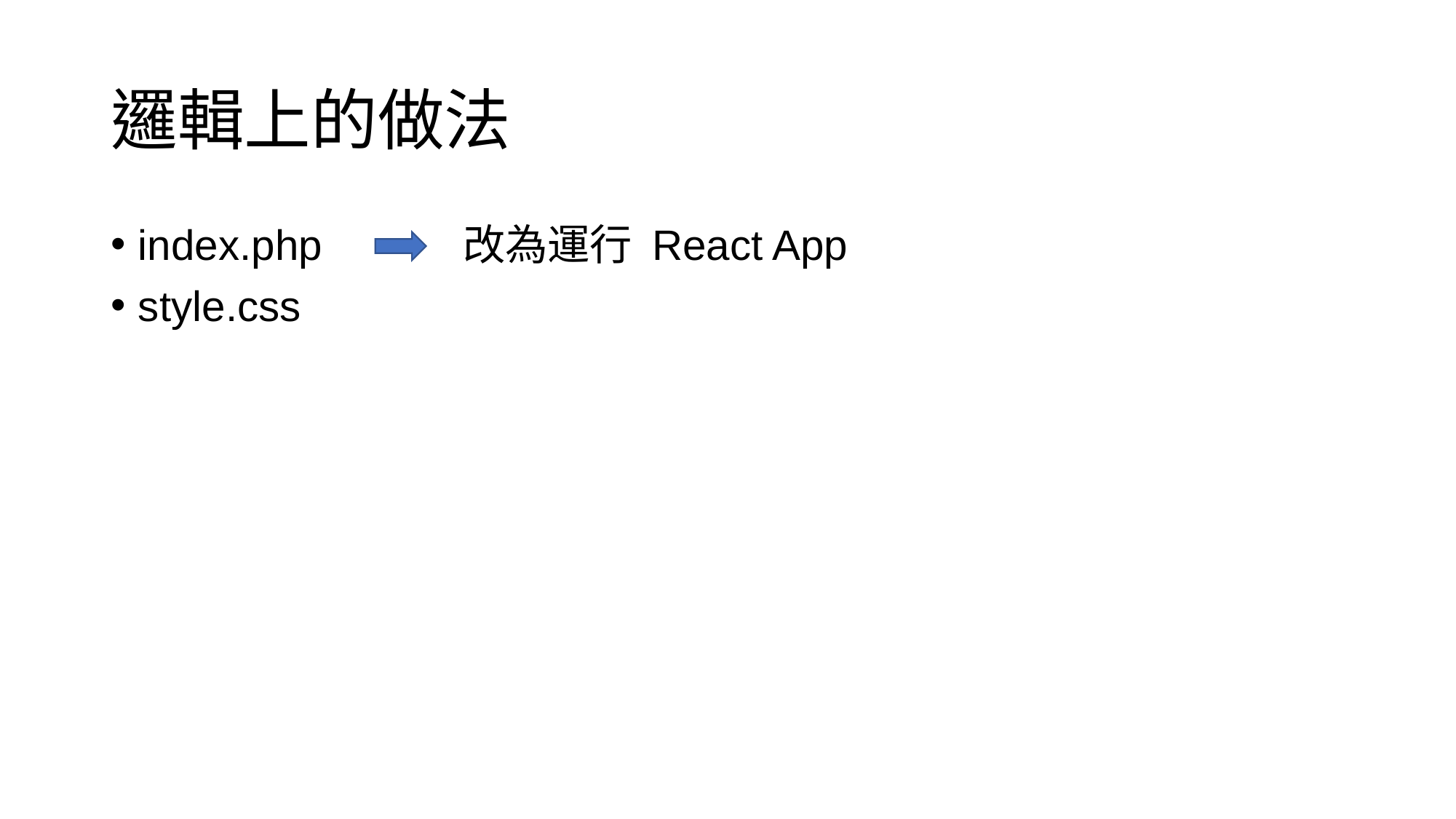

# 邏輯上的做法
index.php           改為運行 React App
style.css